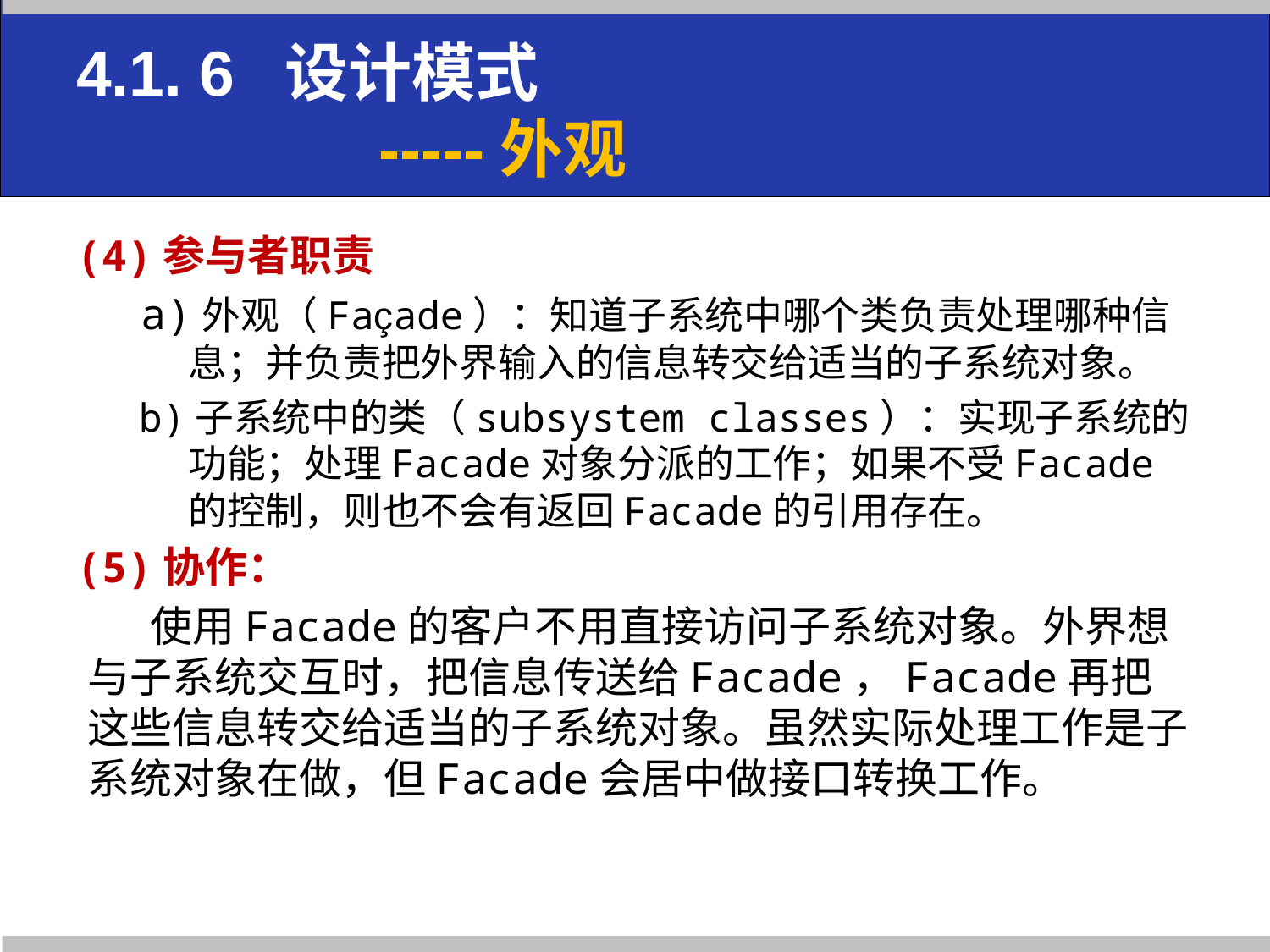

# 4.1. 6  设计模式 -----外观
(4)参与者职责
 a)外观（Façade）：知道子系统中哪个类负责处理哪种信息；并负责把外界输入的信息转交给适当的子系统对象。
 b)子系统中的类（subsystem classes）：实现子系统的功能；处理Facade对象分派的工作；如果不受Facade的控制，则也不会有返回Facade的引用存在。
(5)协作：
使用Facade的客户不用直接访问子系统对象。外界想与子系统交互时，把信息传送给Facade，Facade再把这些信息转交给适当的子系统对象。虽然实际处理工作是子系统对象在做，但Facade会居中做接口转换工作。
478